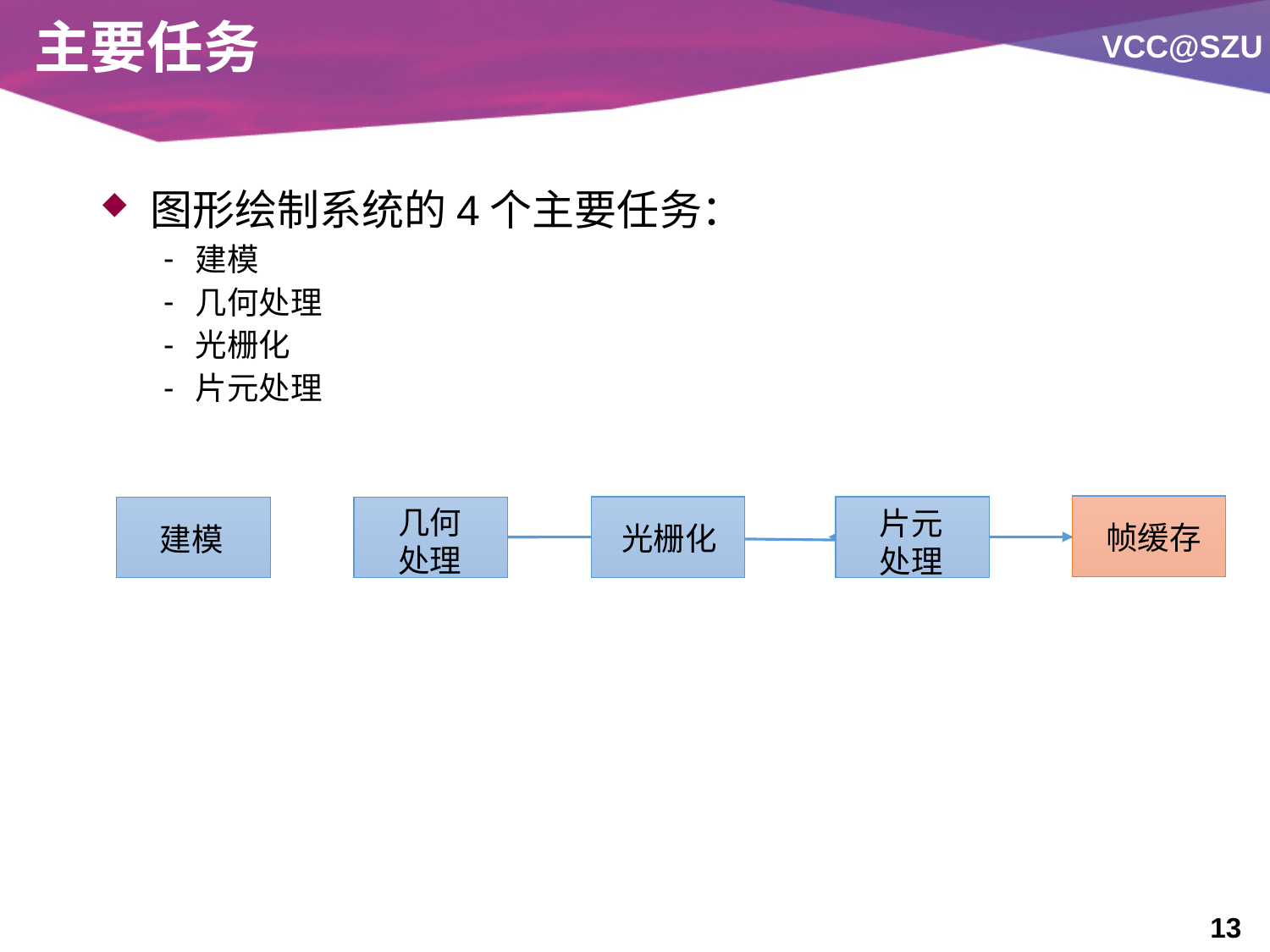

# 主要任务
图形绘制系统的4个主要任务：
建模
几何处理
光栅化
片元处理

几何处理

片元处理
帧缓存
光栅化
建模
13